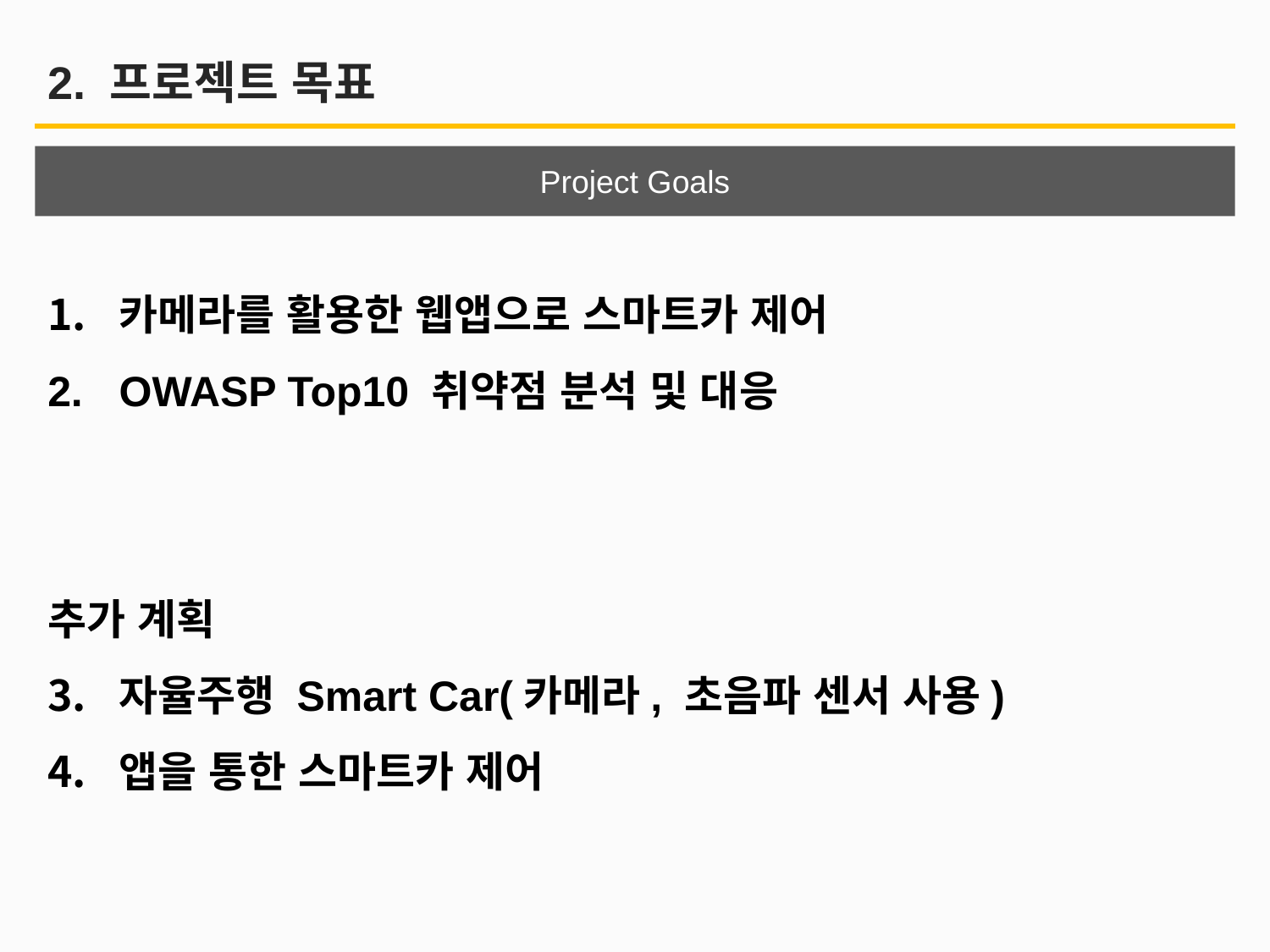

# 2. 프로젝트 목표
Project Goals
카메라를 활용한 웹앱으로 스마트카 제어
OWASP Top10 취약점 분석 및 대응

추가 계획
자율주행 Smart Car(카메라, 초음파 센서 사용)
앱을 통한 스마트카 제어